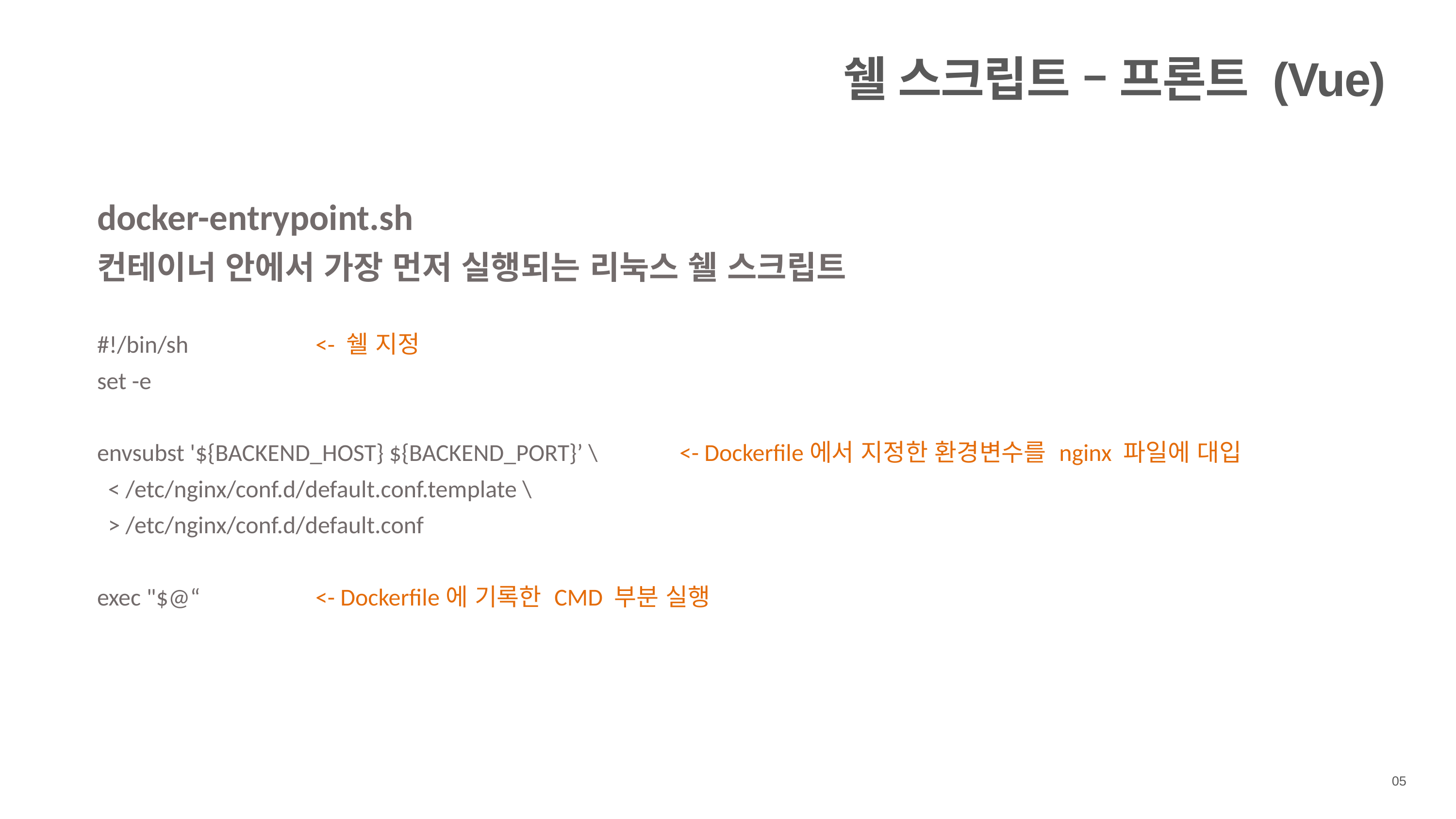

docker-entrypoint.sh
컨테이너 안에서 가장 먼저 실행되는 리눅스 쉘 스크립트

#!/bin/sh		<- 쉘 지정
set -e

envsubst '${BACKEND_HOST} ${BACKEND_PORT}’ \		<- Dockerfile에서 지정한 환경변수를 nginx 파일에 대입
  < /etc/nginx/conf.d/default.conf.template \
  > /etc/nginx/conf.d/default.conf

exec "$@“		<- Dockerfile에 기록한 CMD 부분 실행
쉘 스크립트 – 프론트 (Vue)
05